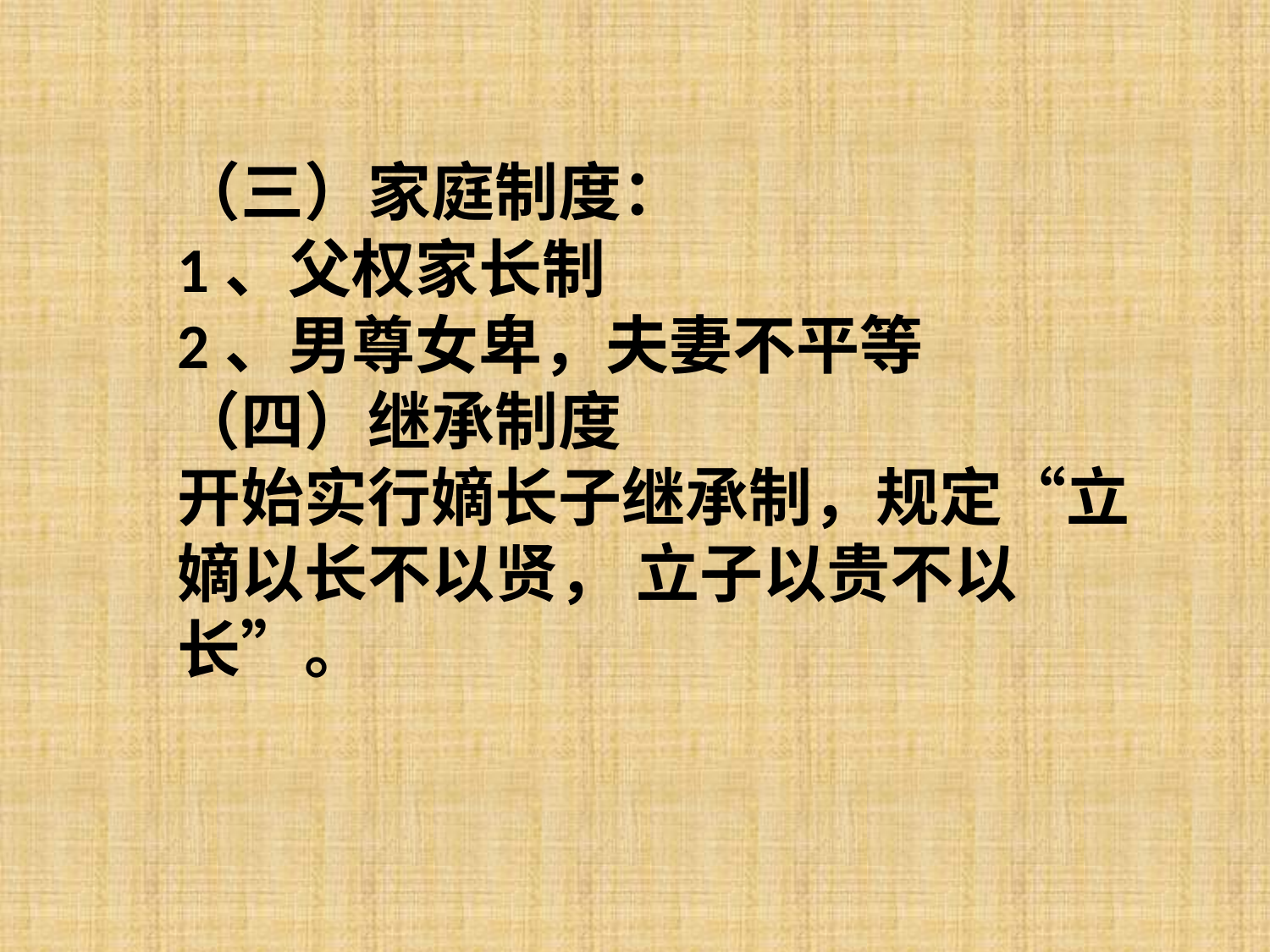

（三）家庭制度：
1、父权家长制
2、男尊女卑，夫妻不平等
（四）继承制度
开始实行嫡长子继承制，规定“立嫡以长不以贤， 立子以贵不以长”。